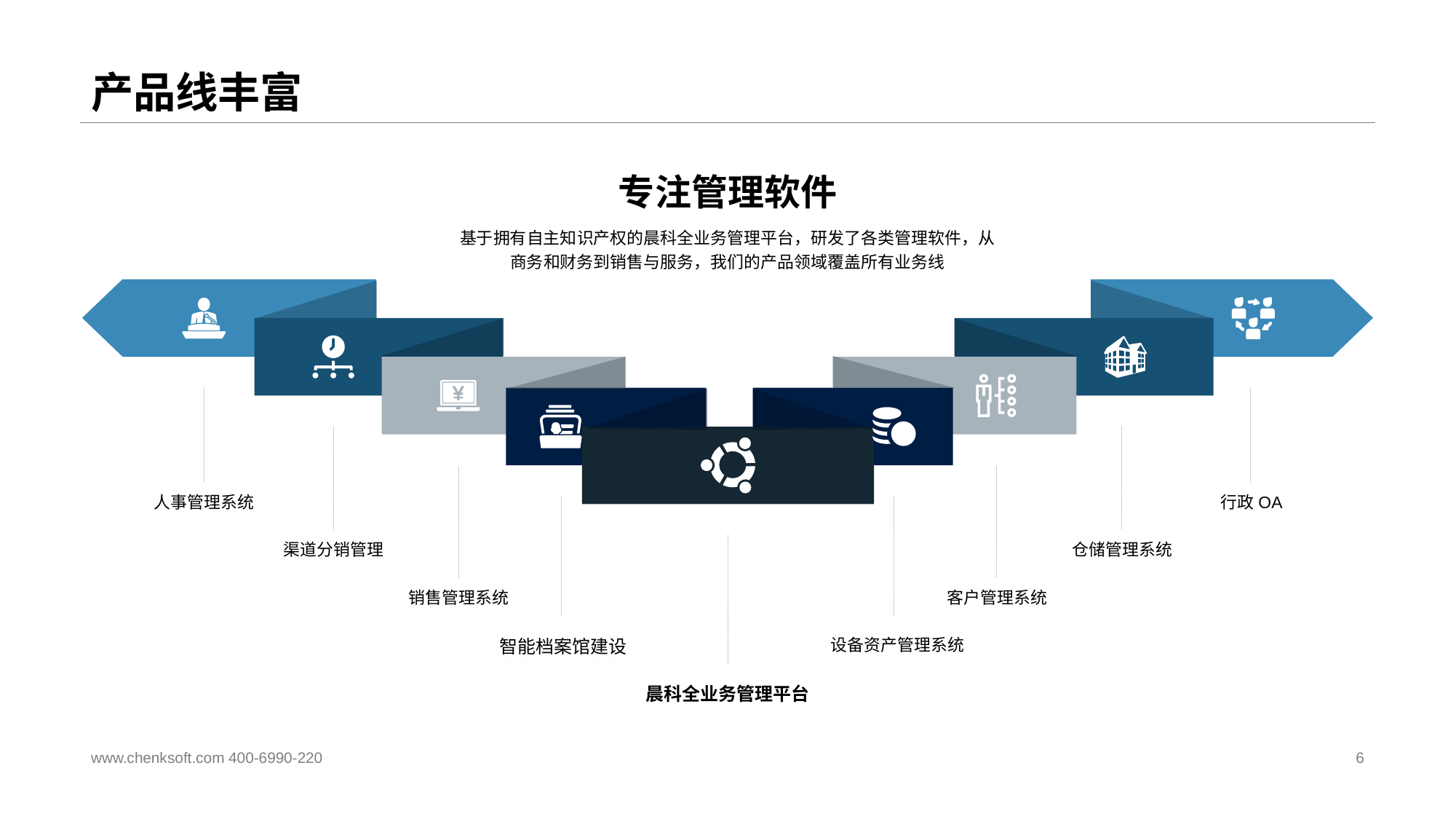

# 产品线丰富
专注管理软件
基于拥有自主知识产权的晨科全业务管理平台，研发了各类管理软件，从商务和财务到销售与服务，我们的产品领域覆盖所有业务线

人事管理系统
行政OA

渠道分销管理
仓储管理系统
销售管理系统
客户管理系统
智能档案馆建设
设备资产管理系统
晨科全业务管理平台
www.chenksoft.com 400-6990-220
6